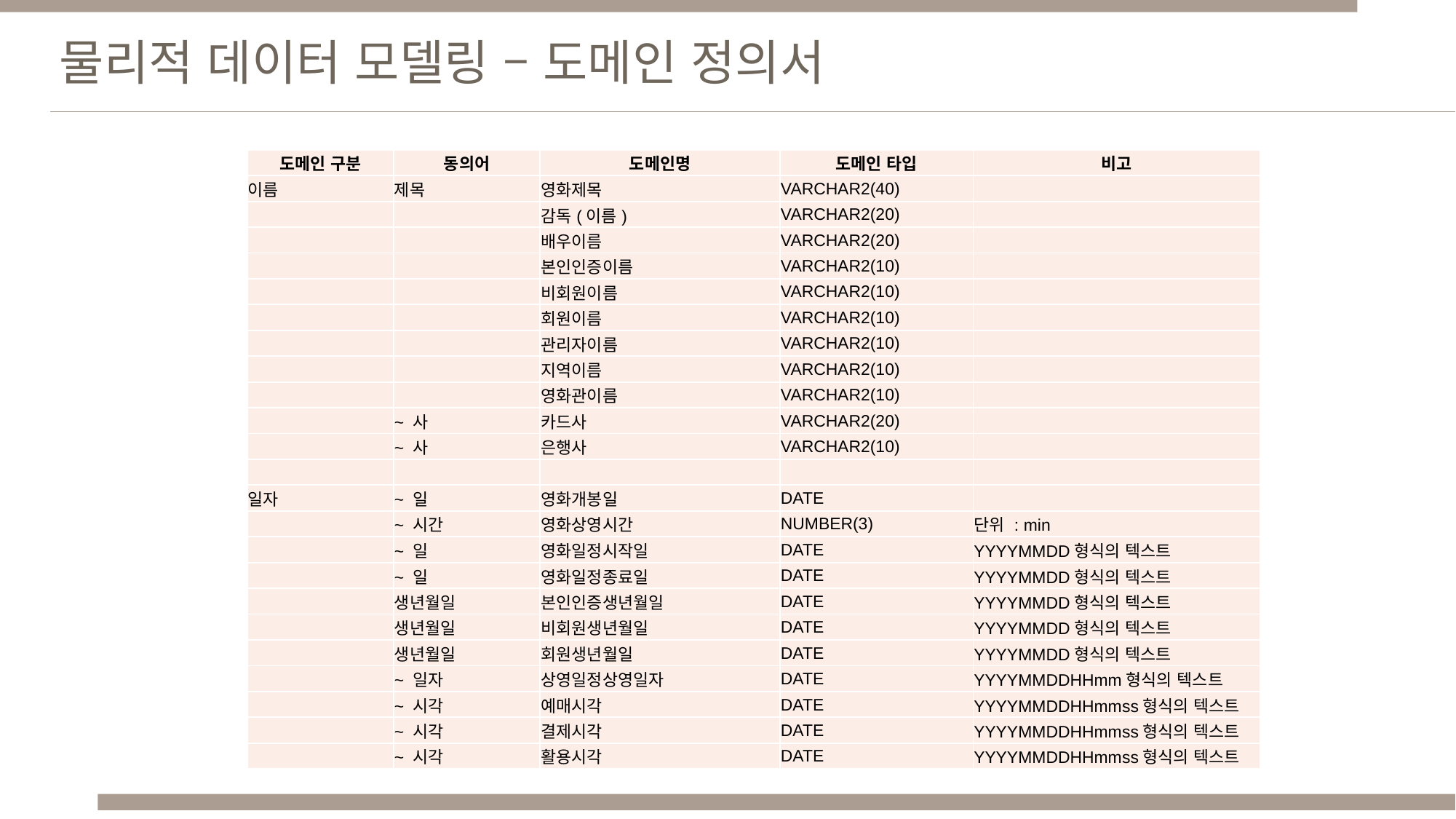

물리적 데이터 모델링 – 도메인 정의서
| 도메인 구분 | 동의어 | 도메인명 | 도메인 타입 | 비고 |
| --- | --- | --- | --- | --- |
| 이름 | 제목 | 영화제목 | VARCHAR2(40) |  |
|  |  | 감독(이름) | VARCHAR2(20) |  |
|  |  | 배우이름 | VARCHAR2(20) |  |
|  |  | 본인인증이름 | VARCHAR2(10) |  |
|  |  | 비회원이름 | VARCHAR2(10) |  |
|  |  | 회원이름 | VARCHAR2(10) |  |
|  |  | 관리자이름 | VARCHAR2(10) |  |
|  |  | 지역이름 | VARCHAR2(10) |  |
|  |  | 영화관이름 | VARCHAR2(10) |  |
|  | ~ 사 | 카드사 | VARCHAR2(20) |  |
|  | ~ 사 | 은행사 | VARCHAR2(10) |  |
|  |  |  |  |  |
| 일자 | ~ 일 | 영화개봉일 | DATE |  |
|  | ~ 시간 | 영화상영시간 | NUMBER(3) | 단위 : min |
|  | ~ 일 | 영화일정시작일 | DATE | YYYYMMDD형식의 텍스트 |
|  | ~ 일 | 영화일정종료일 | DATE | YYYYMMDD형식의 텍스트 |
|  | 생년월일 | 본인인증생년월일 | DATE | YYYYMMDD형식의 텍스트 |
|  | 생년월일 | 비회원생년월일 | DATE | YYYYMMDD형식의 텍스트 |
|  | 생년월일 | 회원생년월일 | DATE | YYYYMMDD형식의 텍스트 |
|  | ~ 일자 | 상영일정상영일자 | DATE | YYYYMMDDHHmm형식의 텍스트 |
|  | ~ 시각 | 예매시각 | DATE | YYYYMMDDHHmmss형식의 텍스트 |
|  | ~ 시각 | 결제시각 | DATE | YYYYMMDDHHmmss형식의 텍스트 |
|  | ~ 시각 | 활용시각 | DATE | YYYYMMDDHHmmss형식의 텍스트 |